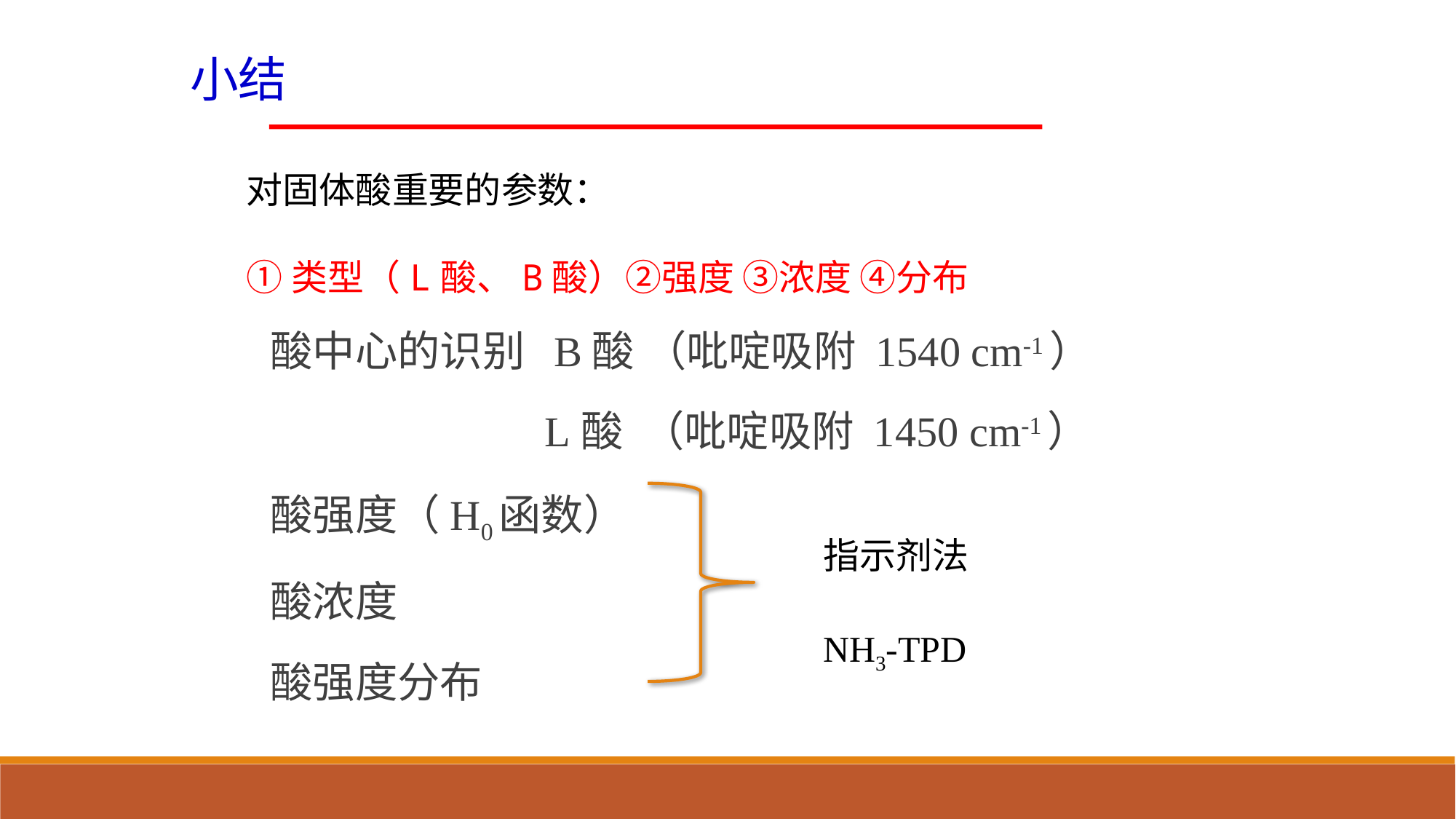

小结

对固体酸重要的参数：
①类型（L酸、B酸）②强度 ③浓度 ④分布
酸中心的识别  B酸 （吡啶吸附 1540 cm-1）
                          L酸  （吡啶吸附 1450 cm-1）
酸强度（H0函数）
酸浓度
酸强度分布

指示剂法
NH3-TPD